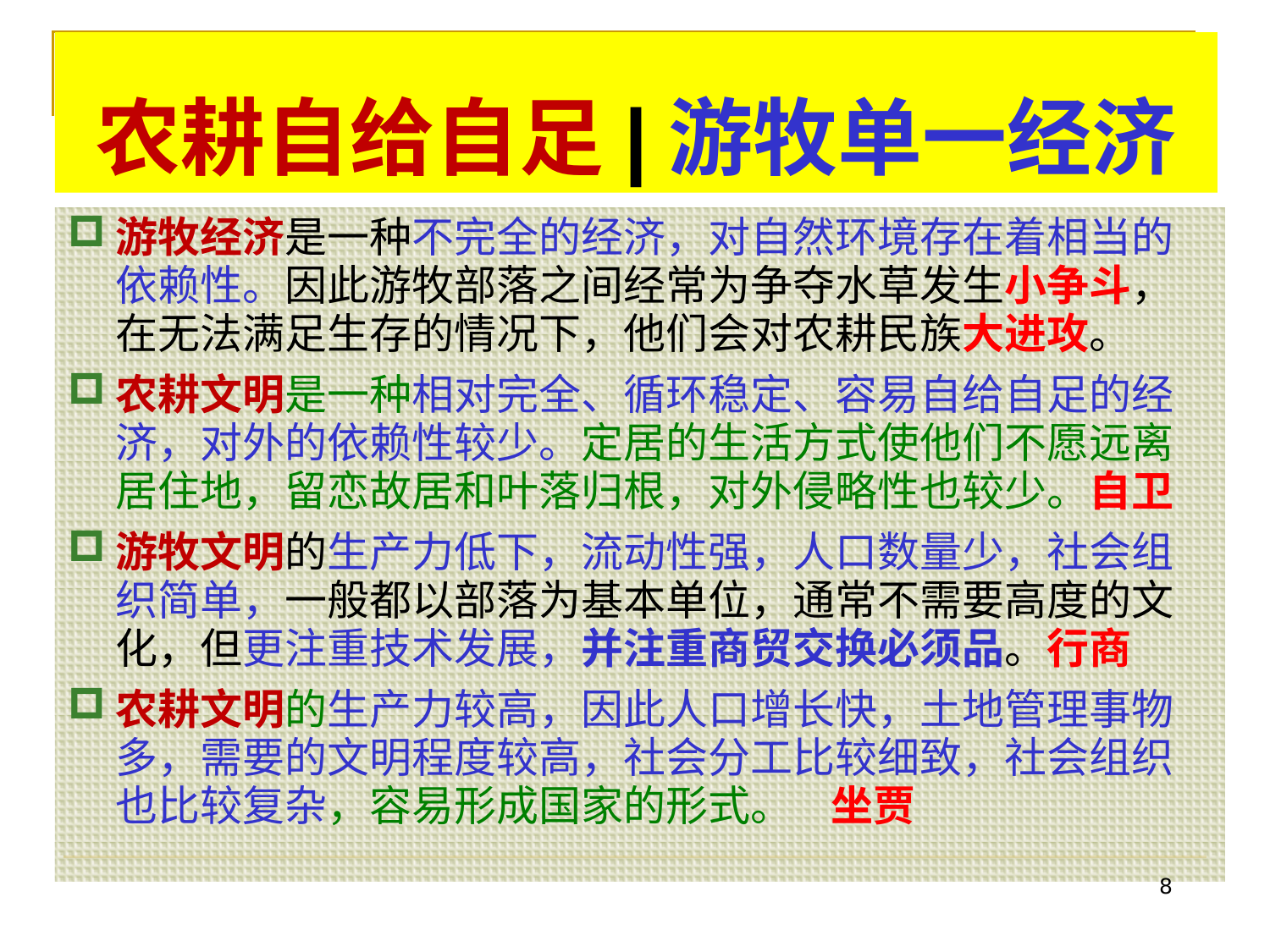

农耕自给自足|游牧单一经济
游牧经济是一种不完全的经济，对自然环境存在着相当的依赖性。因此游牧部落之间经常为争夺水草发生小争斗，在无法满足生存的情况下，他们会对农耕民族大进攻。
农耕文明是一种相对完全、循环稳定、容易自给自足的经济，对外的依赖性较少。定居的生活方式使他们不愿远离居住地，留恋故居和叶落归根，对外侵略性也较少。自卫
游牧文明的生产力低下，流动性强，人口数量少，社会组织简单，一般都以部落为基本单位，通常不需要高度的文化，但更注重技术发展，并注重商贸交换必须品。行商
农耕文明的生产力较高，因此人口增长快，土地管理事物多，需要的文明程度较高，社会分工比较细致，社会组织也比较复杂，容易形成国家的形式。    坐贾
8